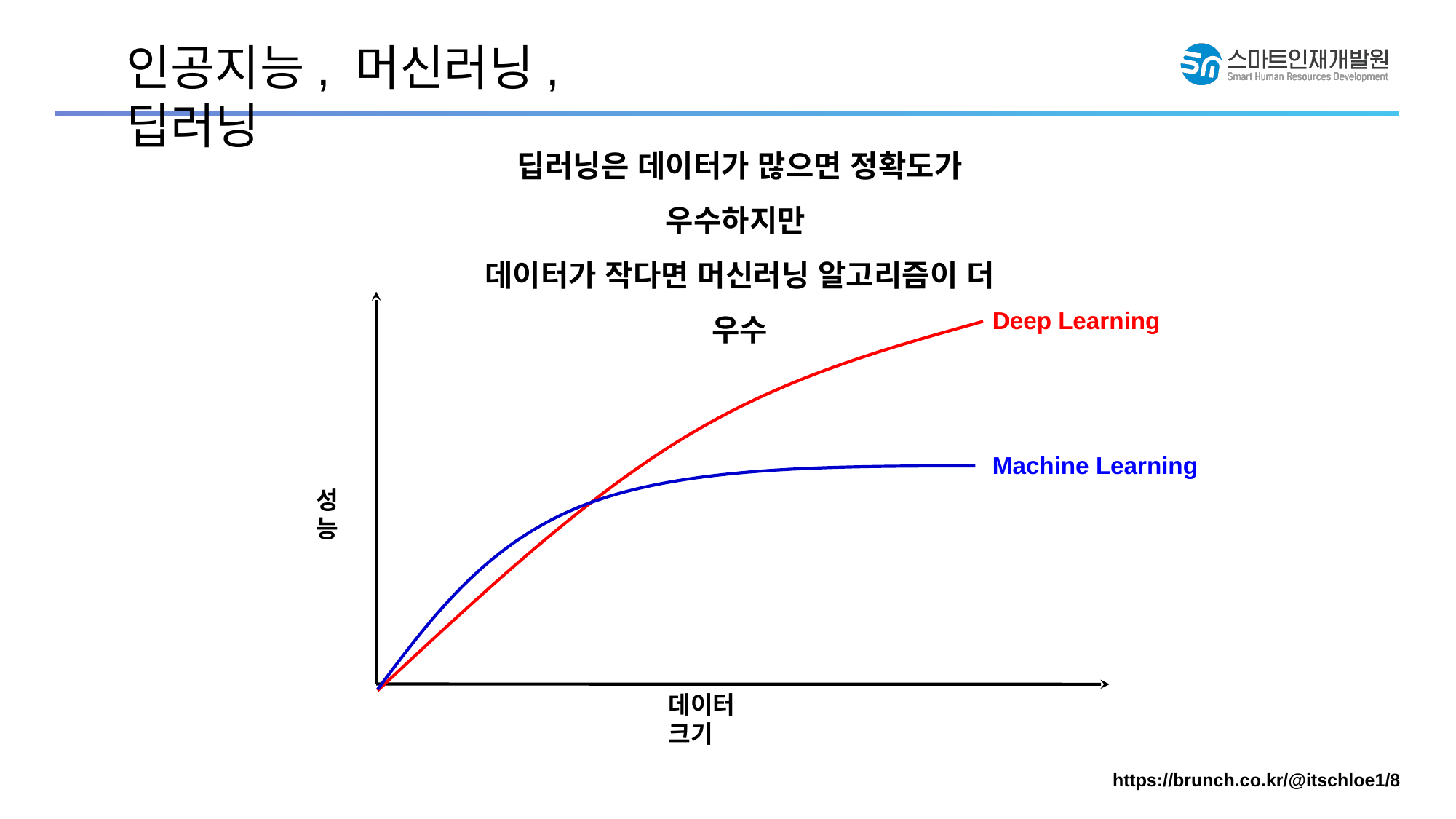

인공지능, 머신러닝, 딥러닝
딥러닝은 데이터가 많으면 정확도가 우수하지만
데이터가 작다면 머신러닝 알고리즘이 더 우수
성능
데이터 크기
Deep Learning

Machine Learning

https://brunch.co.kr/@itschloe1/8